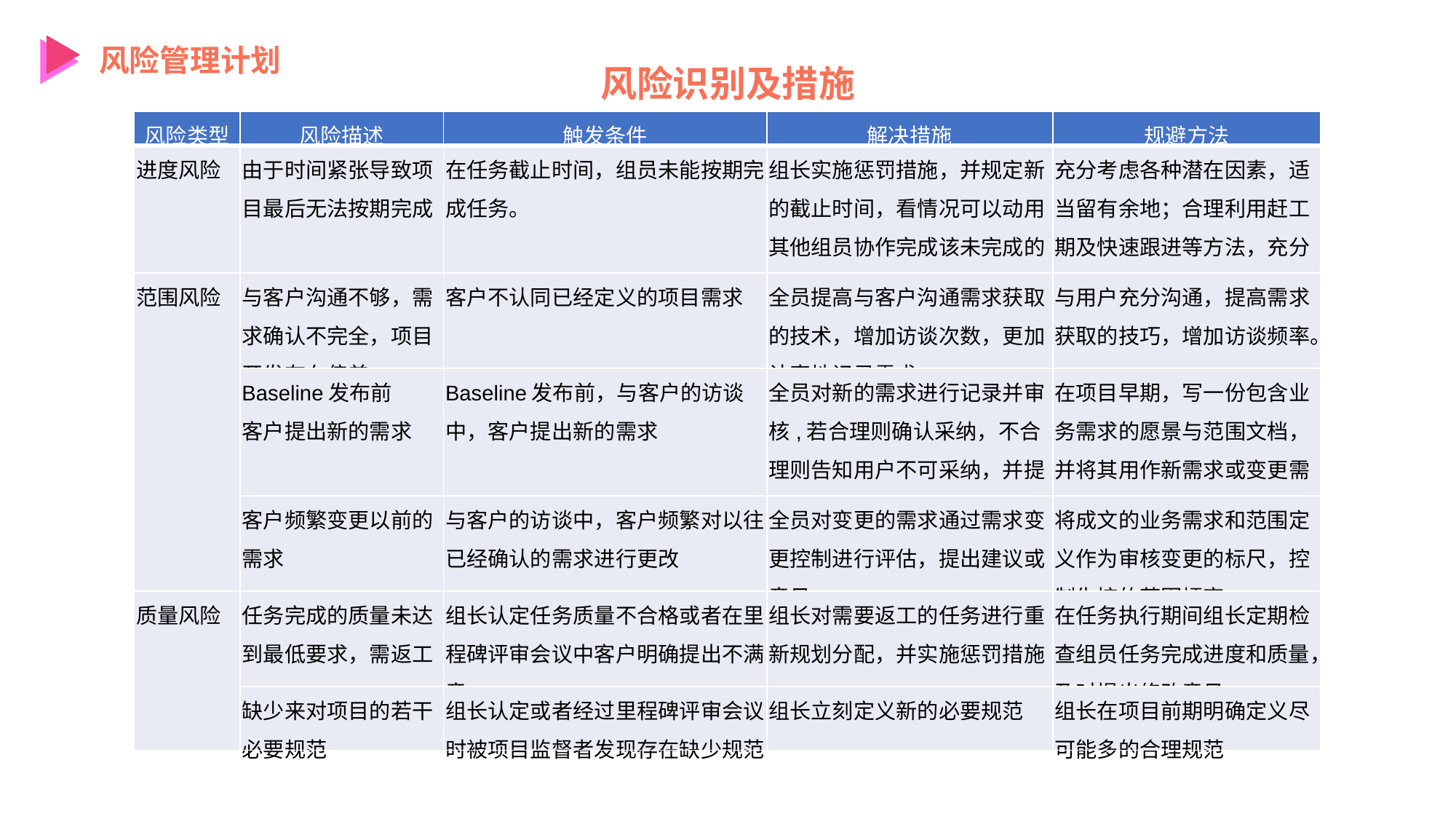

风险管理计划
风险识别及措施
| 风险类型 | 风险描述 | 触发条件 | 解决措施 | 规避方法 |
| --- | --- | --- | --- | --- |
| 进度风险 | 由于时间紧张导致项目最后无法按期完成 | 在任务截止时间，组员未能按期完成任务。 | 组长实施惩罚措施，并规定新的截止时间，看情况可以动用其他组员协作完成该未完成的任务。 | 充分考虑各种潜在因素，适当留有余地；合理利用赶工期及快速跟进等方法，充分利用资源。 |
| 范围风险 | 与客户沟通不够，需求确认不完全，项目开发存在偏差 | 客户不认同已经定义的项目需求 | 全员提高与客户沟通需求获取的技术，增加访谈次数，更加认真地记录需求。 | 与用户充分沟通，提高需求获取的技巧，增加访谈频率。 |
|  | Baseline发布前 客户提出新的需求 | Baseline发布前，与客户的访谈中，客户提出新的需求 | 全员对新的需求进行记录并审核,若合理则确认采纳，不合理则告知用户不可采纳，并提出相关建议。 | 在项目早期，写一份包含业务需求的愿景与范围文档，并将其用作新需求或变更需求的决策向导。 |
|  | 客户频繁变更以前的需求 | 与客户的访谈中，客户频繁对以往已经确认的需求进行更改 | 全员对变更的需求通过需求变更控制进行评估，提出建议或意见 | 将成文的业务需求和范围定义作为审核变更的标尺，控制失控的范围蠕变。 |
| 质量风险 | 任务完成的质量未达到最低要求，需返工 | 组长认定任务质量不合格或者在里程碑评审会议中客户明确提出不满意 | 组长对需要返工的任务进行重新规划分配，并实施惩罚措施 | 在任务执行期间组长定期检查组员任务完成进度和质量，及时提出修改意见 |
|  | 缺少来对项目的若干必要规范 | 组长认定或者经过里程碑评审会议时被项目监督者发现存在缺少规范 | 组长立刻定义新的必要规范 | 组长在项目前期明确定义尽可能多的合理规范 |